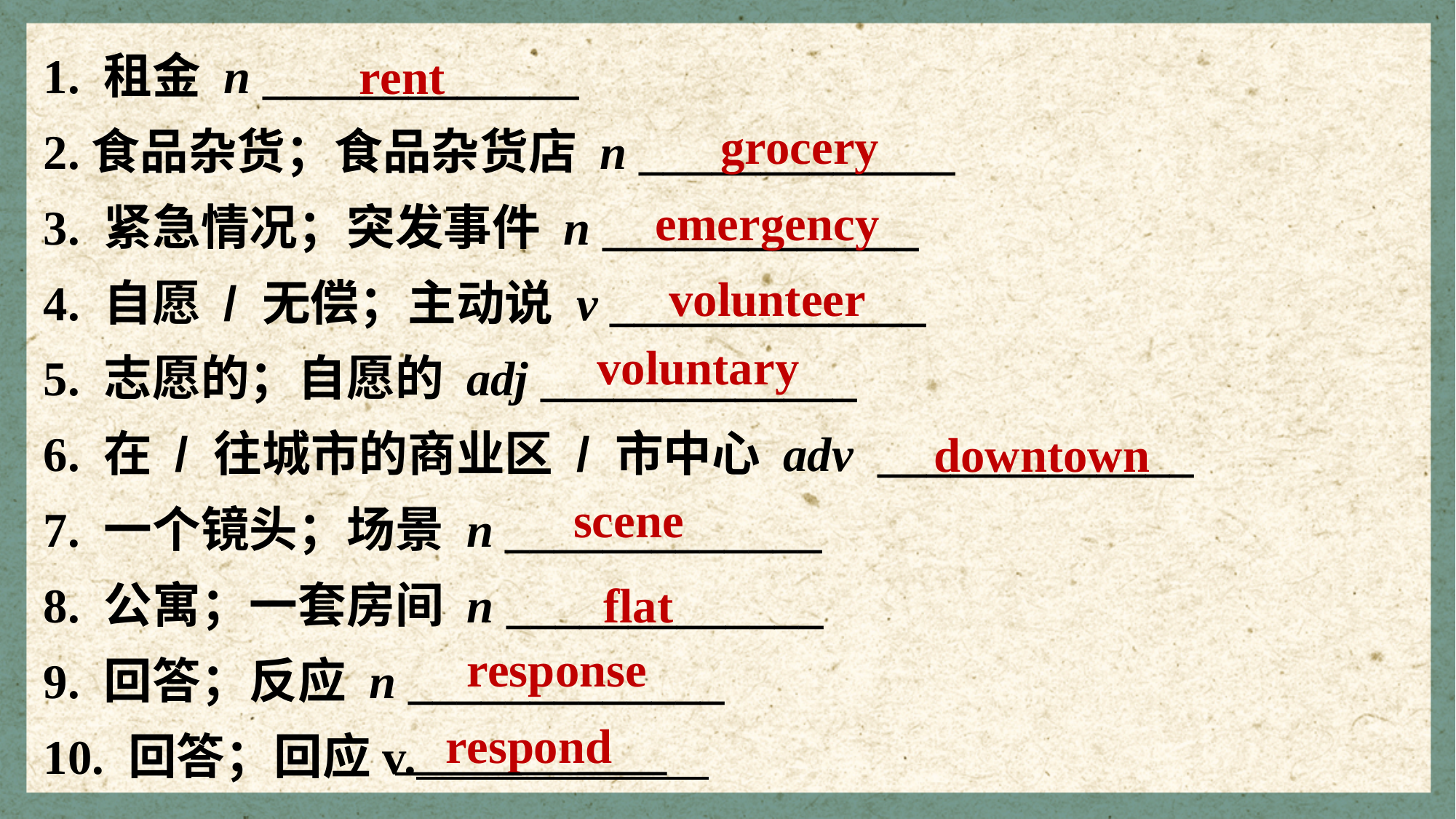

1. 租金 n _____________
2.食品杂货；食品杂货店 n _____________
3. 紧急情况；突发事件 n _____________
4. 自愿 / 无偿；主动说 v _____________
5. 志愿的；自愿的 adj _____________
6. 在 / 往城市的商业区 / 市中心 adv  _____________
7. 一个镜头；场景 n _____________
8. 公寓；一套房间 n _____________
9. 回答；反应 n _____________
10. 回答；回应v.

rent
grocery
emergency
volunteer
voluntary
downtown
scene
flat
response
respond